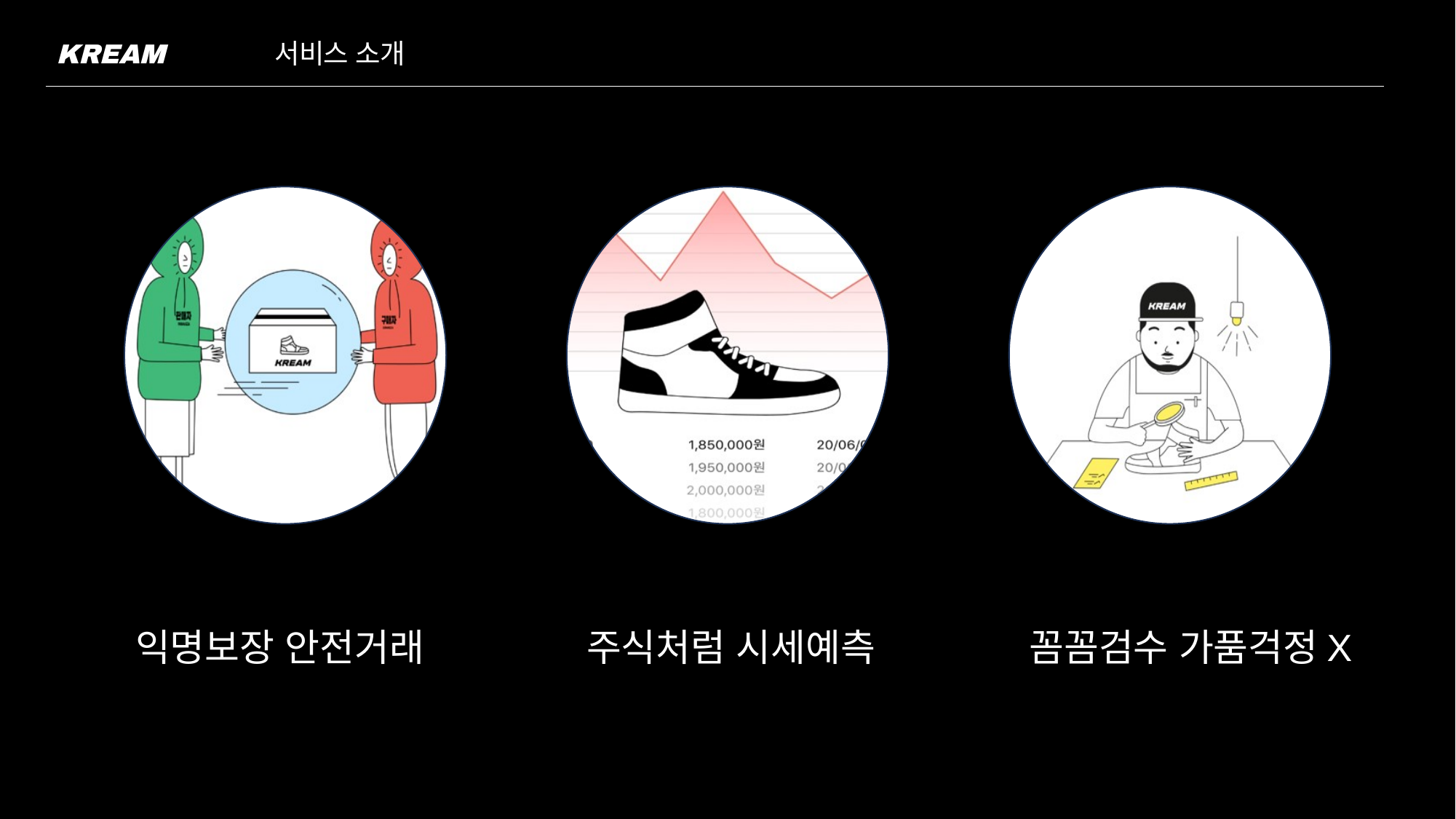

KREAM		서비스 소개

익명보장 안전거래
주식처럼 시세예측
꼼꼼검수 가품걱정X